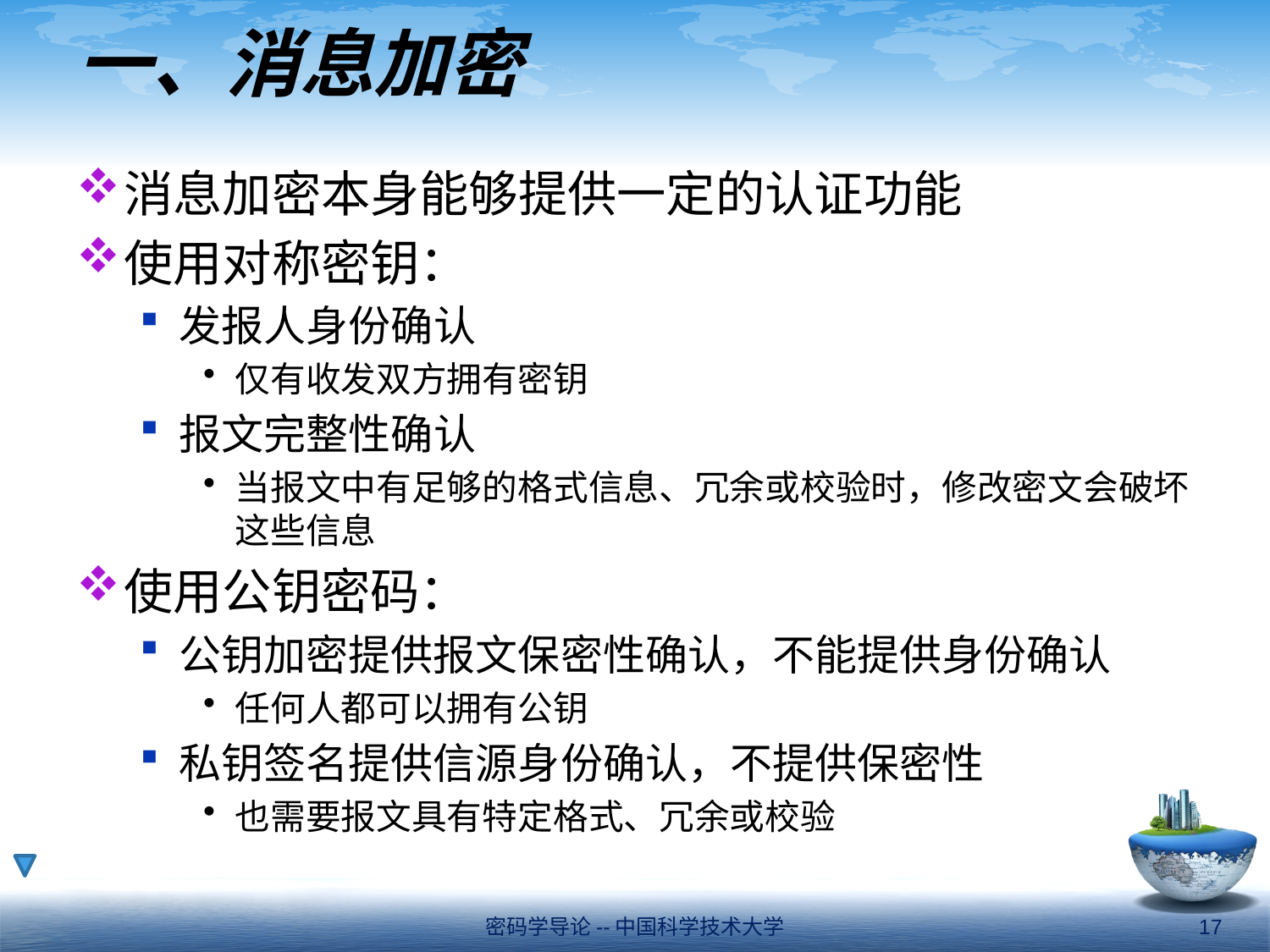

# 一、消息加密
消息加密本身能够提供一定的认证功能
使用对称密钥：
发报人身份确认
仅有收发双方拥有密钥
报文完整性确认
当报文中有足够的格式信息、冗余或校验时，修改密文会破坏这些信息
使用公钥密码：
公钥加密提供报文保密性确认，不能提供身份确认
任何人都可以拥有公钥
私钥签名提供信源身份确认，不提供保密性
也需要报文具有特定格式、冗余或校验

密码学导论--中国科学技术大学
17